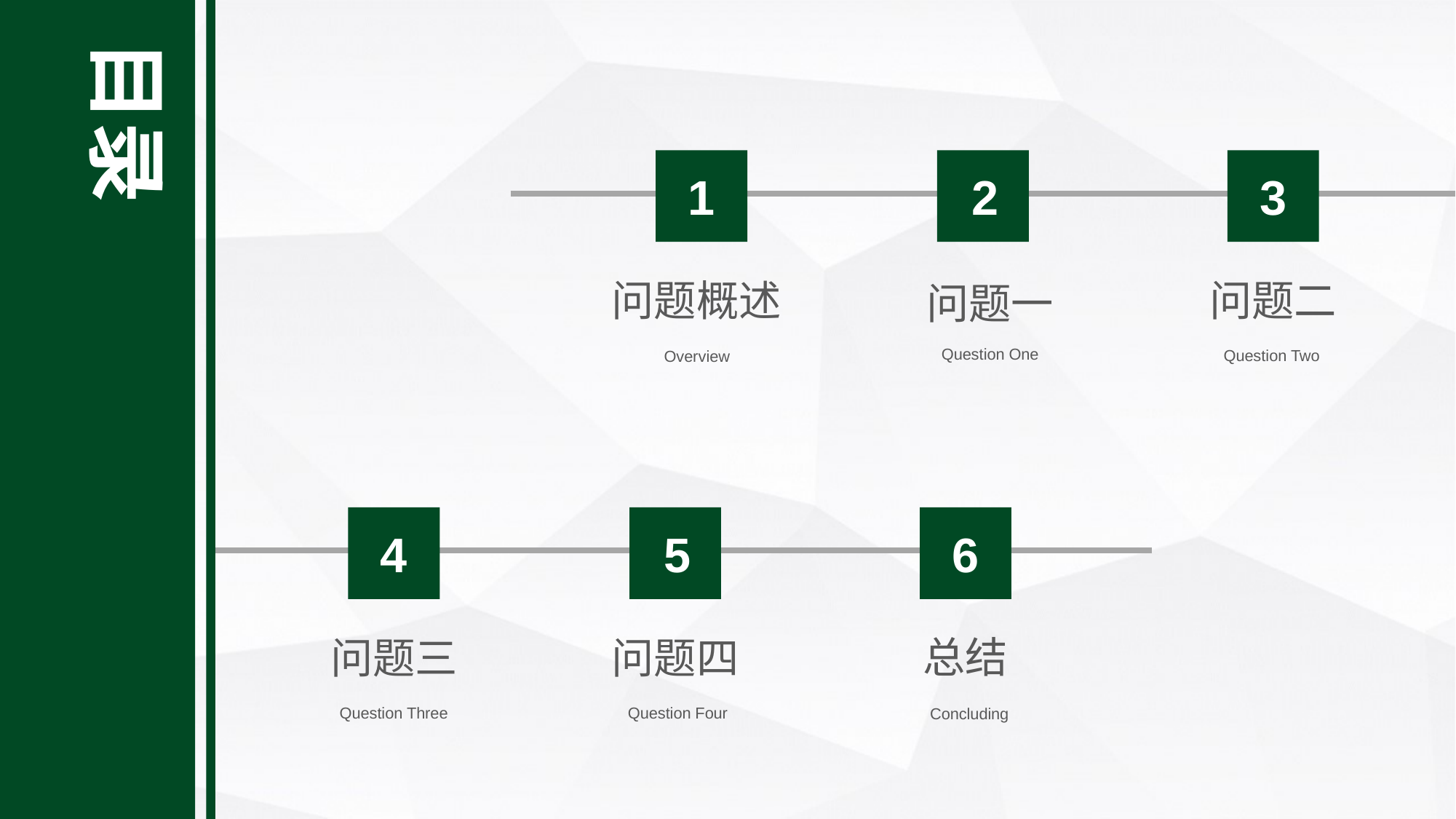

目录

1

2

3
问题概述
问题二
问题一

Question One
Question Two
Overview

4

5

6
总结
问题三
问题四
Question Three
Question Four
Concluding